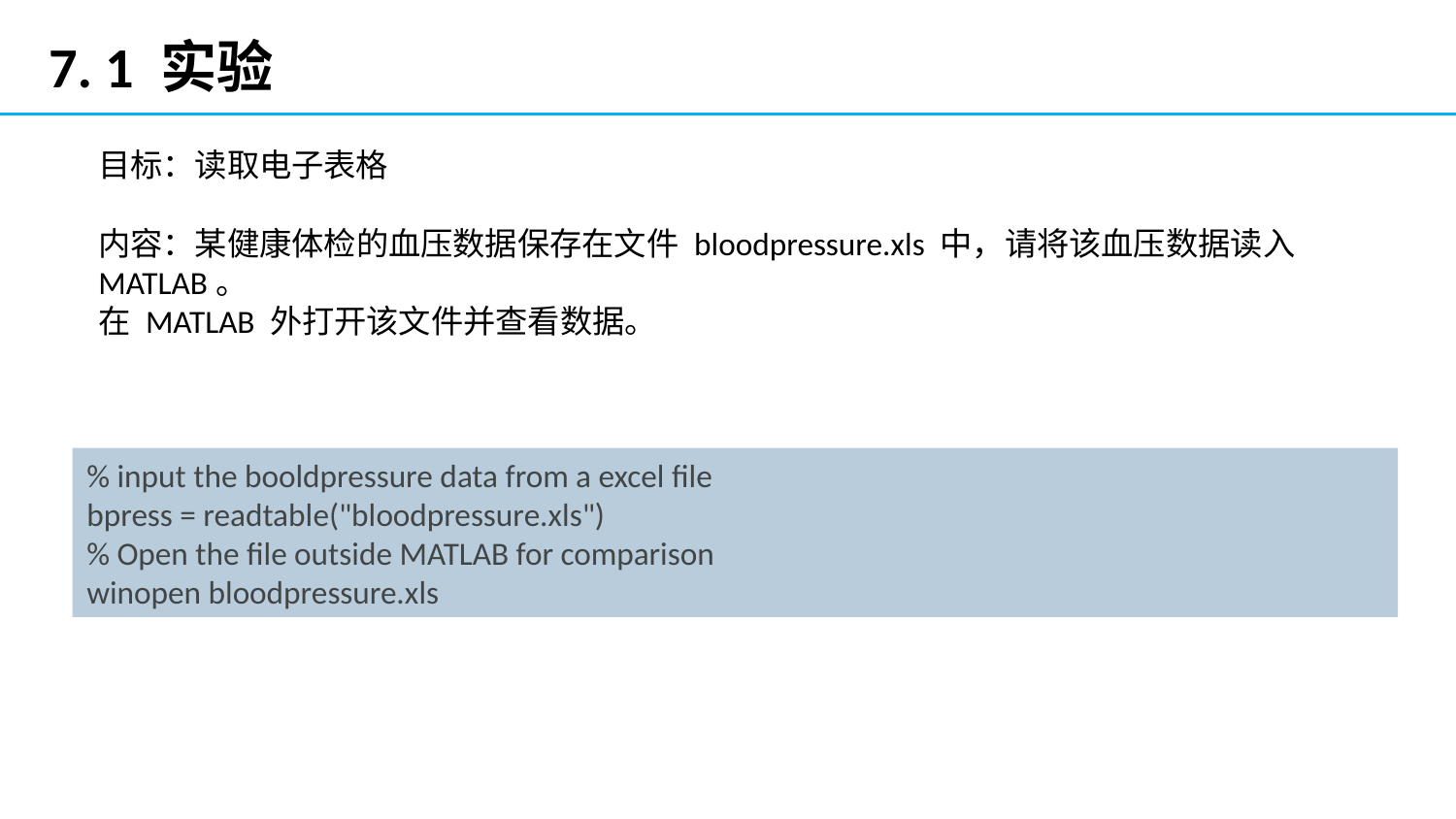

# 7. 1 实验
目标：读取电子表格
内容：某健康体检的血压数据保存在文件 bloodpressure.xls 中，请将该血压数据读入 MATLAB。
在 MATLAB 外打开该文件并查看数据。
% input the booldpressure data from a excel file
bpress = readtable("bloodpressure.xls")
% Open the file outside MATLAB for comparison
winopen bloodpressure.xls